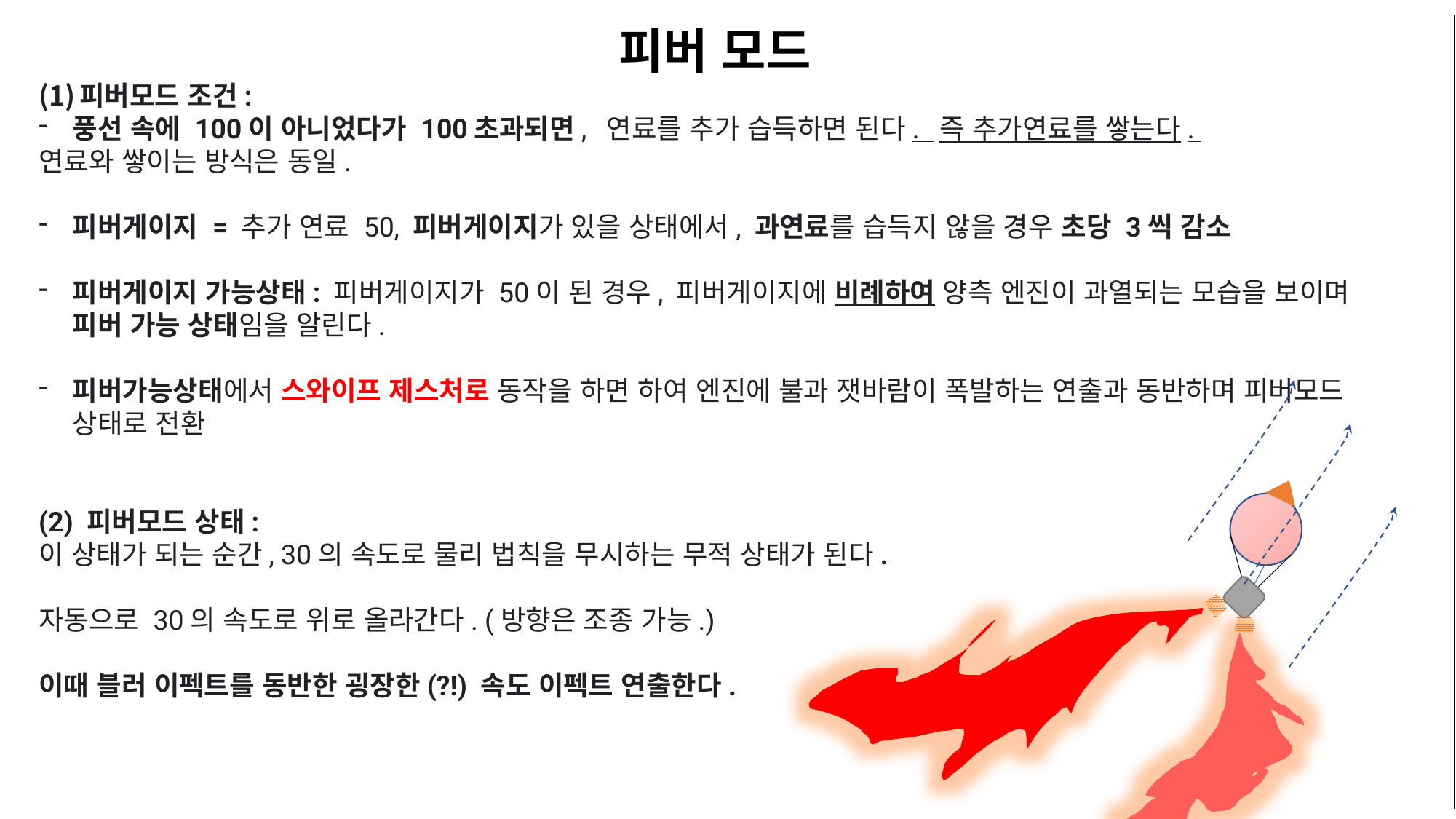

피버 모드
피버모드 조건:
풍선 속에 100이 아니었다가 100초과되면,  연료를 추가 습득하면 된다.  즉 추가연료를 쌓는다.
연료와 쌓이는 방식은 동일.

피버게이지 = 추가 연료 50, 피버게이지가 있을 상태에서, 과연료를 습득지 않을 경우 초당 3씩 감소

피버게이지 가능상태: 피버게이지가 50이 된 경우, 피버게이지에 비례하여 양측 엔진이 과열되는 모습을 보이며 피버 가능 상태임을 알린다.

피버가능상태에서 스와이프 제스처로 동작을 하면 하여 엔진에 불과 잿바람이 폭발하는 연출과 동반하며 피버모드 상태로 전환

(2) 피버모드 상태:
이 상태가 되는 순간, 30의 속도로 물리 법칙을 무시하는 무적 상태가 된다.

자동으로 30의 속도로 위로 올라간다. (방향은 조종 가능.)

이때 블러 이펙트를 동반한 굉장한(?!) 속도 이펙트 연출한다.